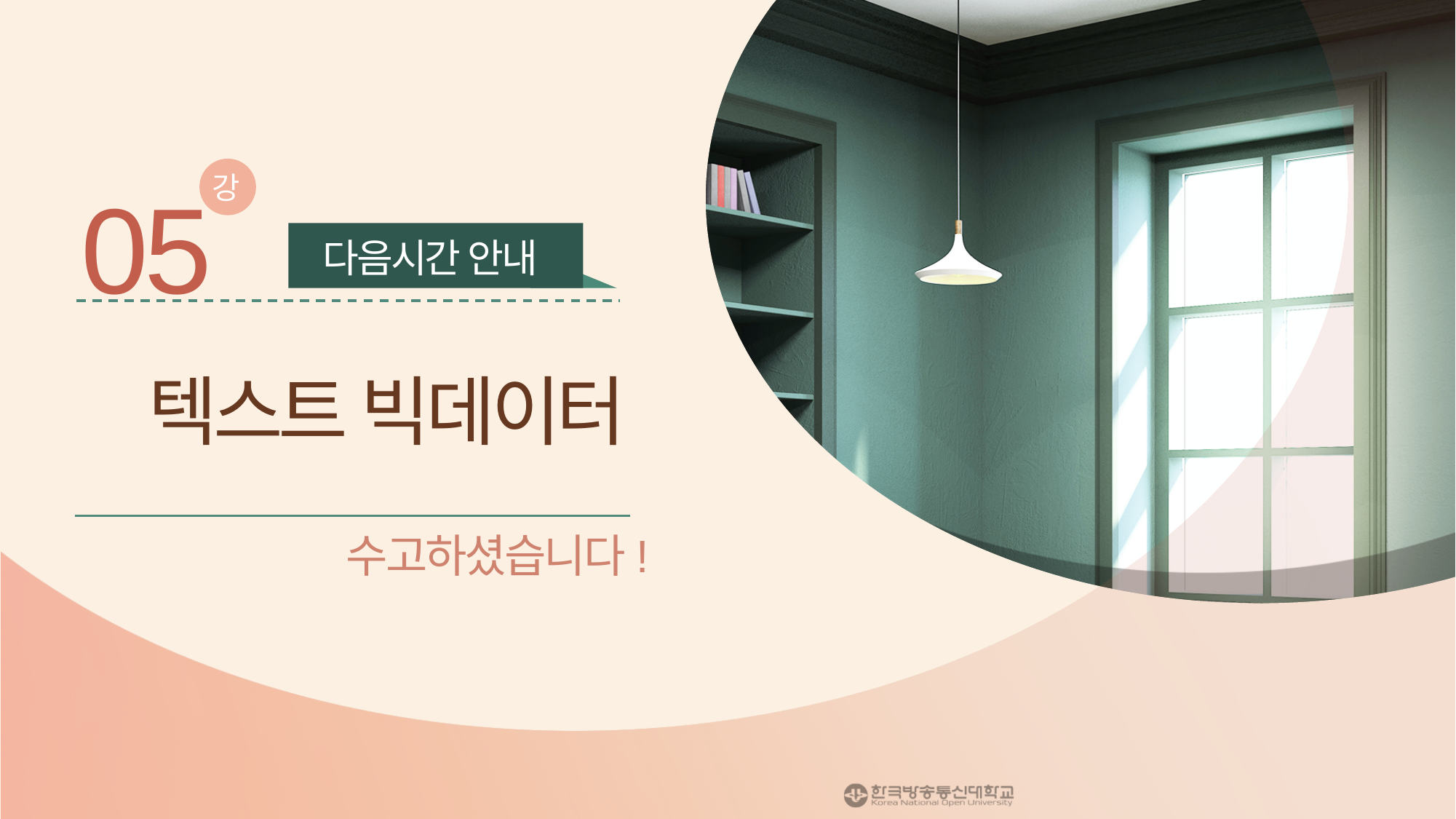

강
05

다음시간 안내
텍스트 빅데이터
수고하셨습니다!